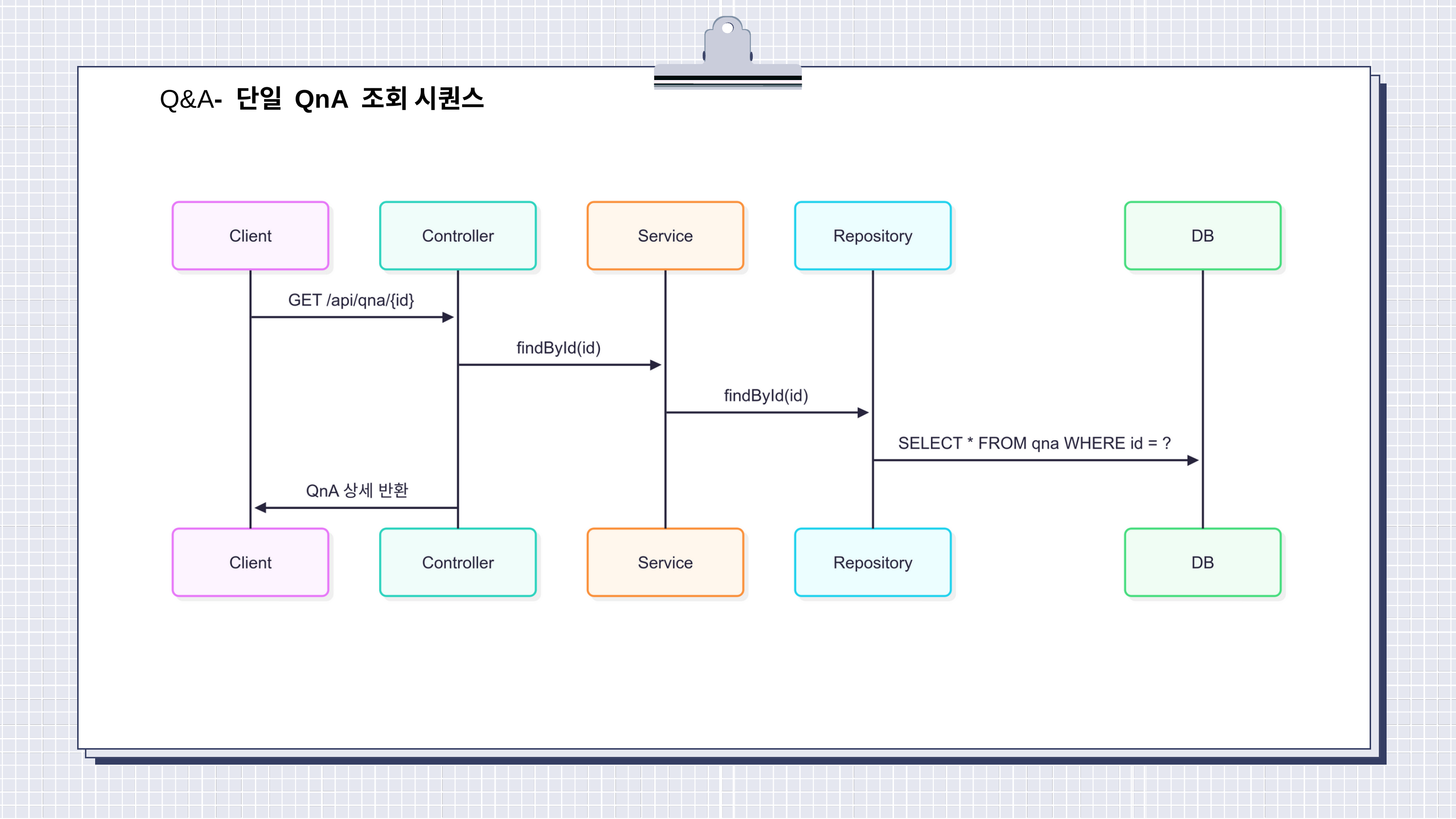

Q&A- 단일 QnA 조회 시퀀스

진행 상황 요약